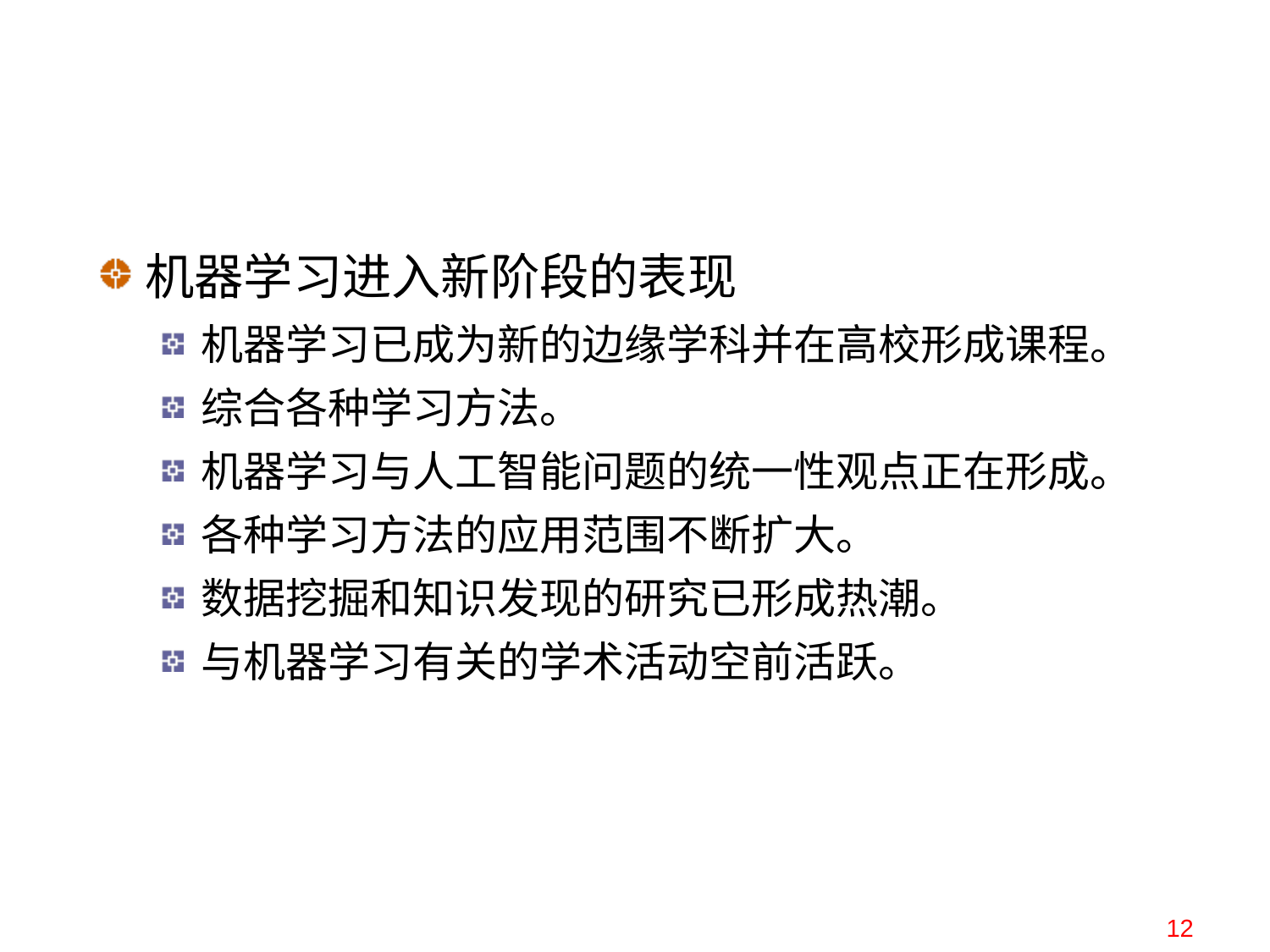

机器学习进入新阶段的表现
机器学习已成为新的边缘学科并在高校形成课程。
综合各种学习方法。
机器学习与人工智能问题的统一性观点正在形成。
各种学习方法的应用范围不断扩大。
数据挖掘和知识发现的研究已形成热潮。
与机器学习有关的学术活动空前活跃。

12